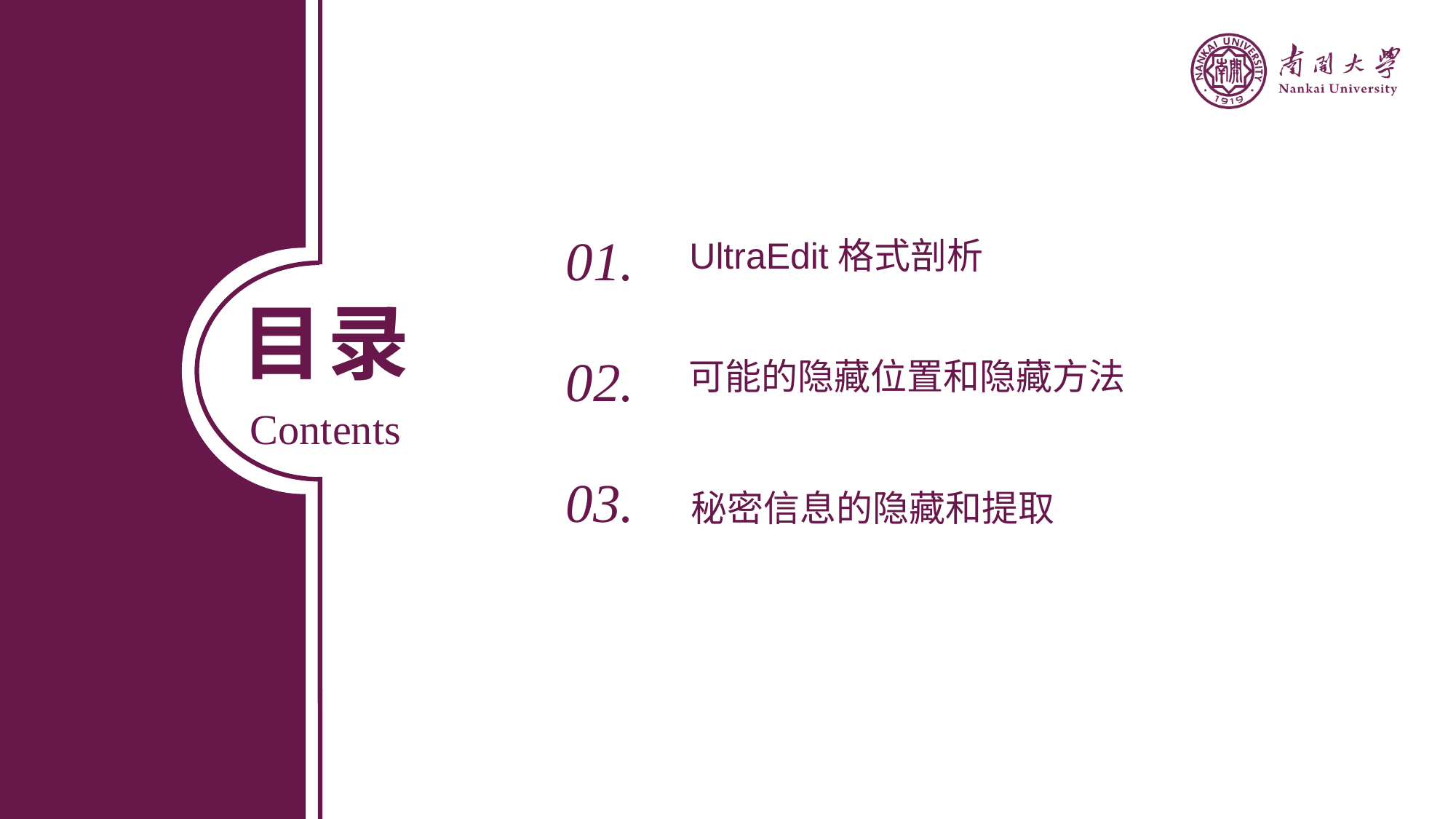

01.
UltraEdit格式剖析

目录
Contents
02.
可能的隐藏位置和隐藏方法
03.
秘密信息的隐藏和提取